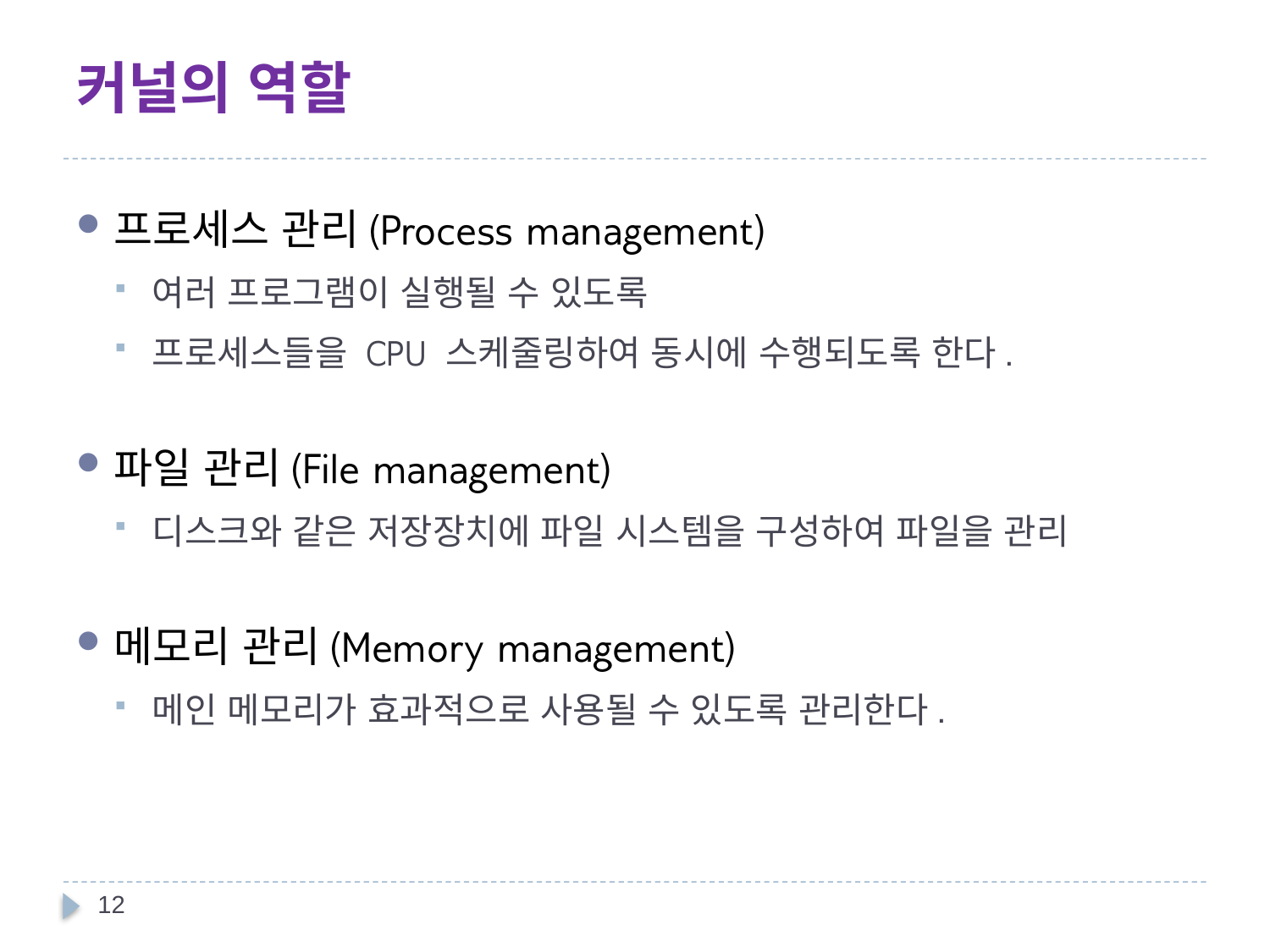

# 커널의 역할
프로세스 관리(Process management)
여러 프로그램이 실행될 수 있도록
프로세스들을 CPU 스케줄링하여 동시에 수행되도록 한다.

파일 관리(File management)
디스크와 같은 저장장치에 파일 시스템을 구성하여 파일을 관리

메모리 관리(Memory management)
메인 메모리가 효과적으로 사용될 수 있도록 관리한다.

12